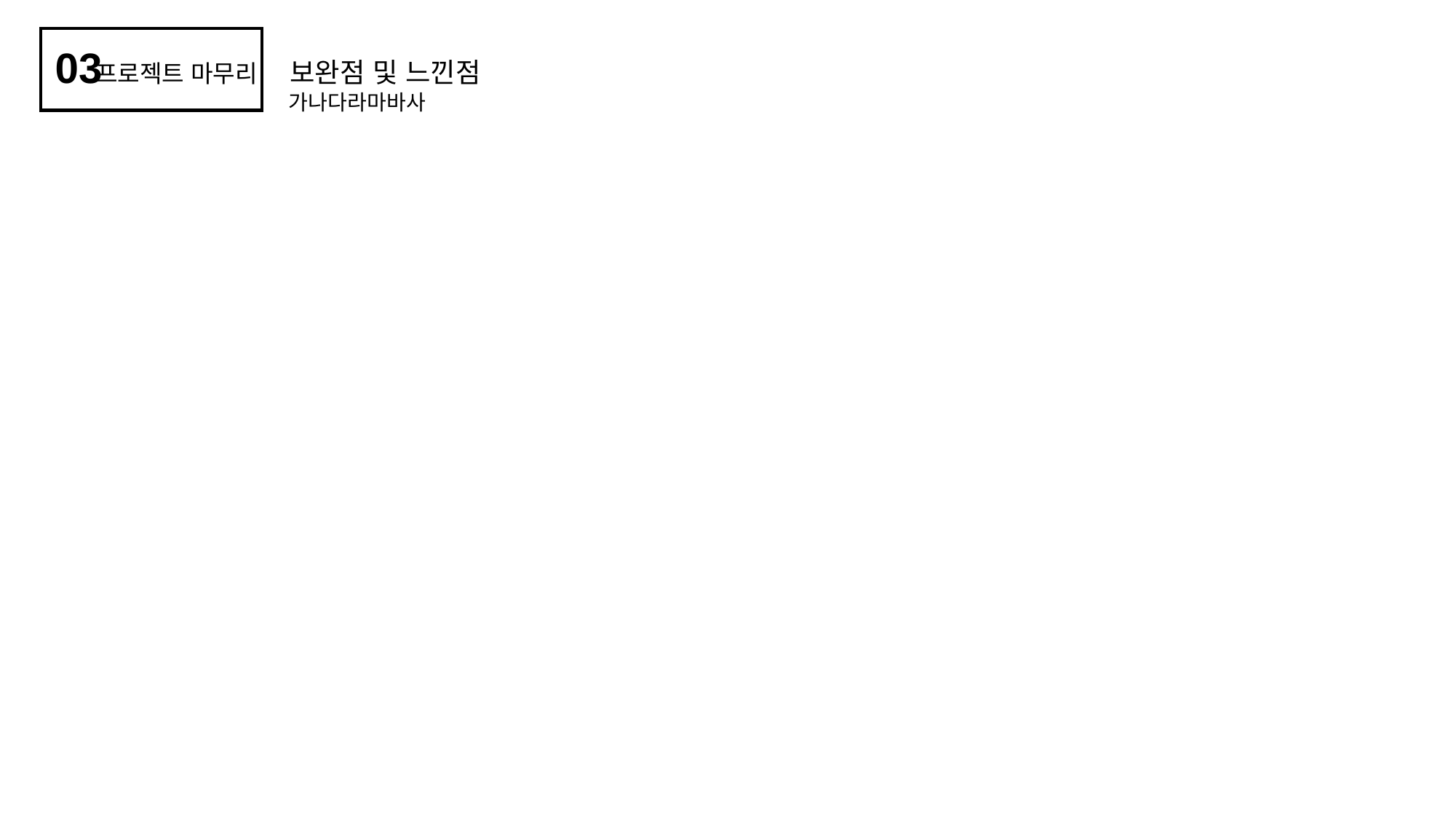

03
보완점 및 느낀점
프로젝트 마무리
가나다라마바사